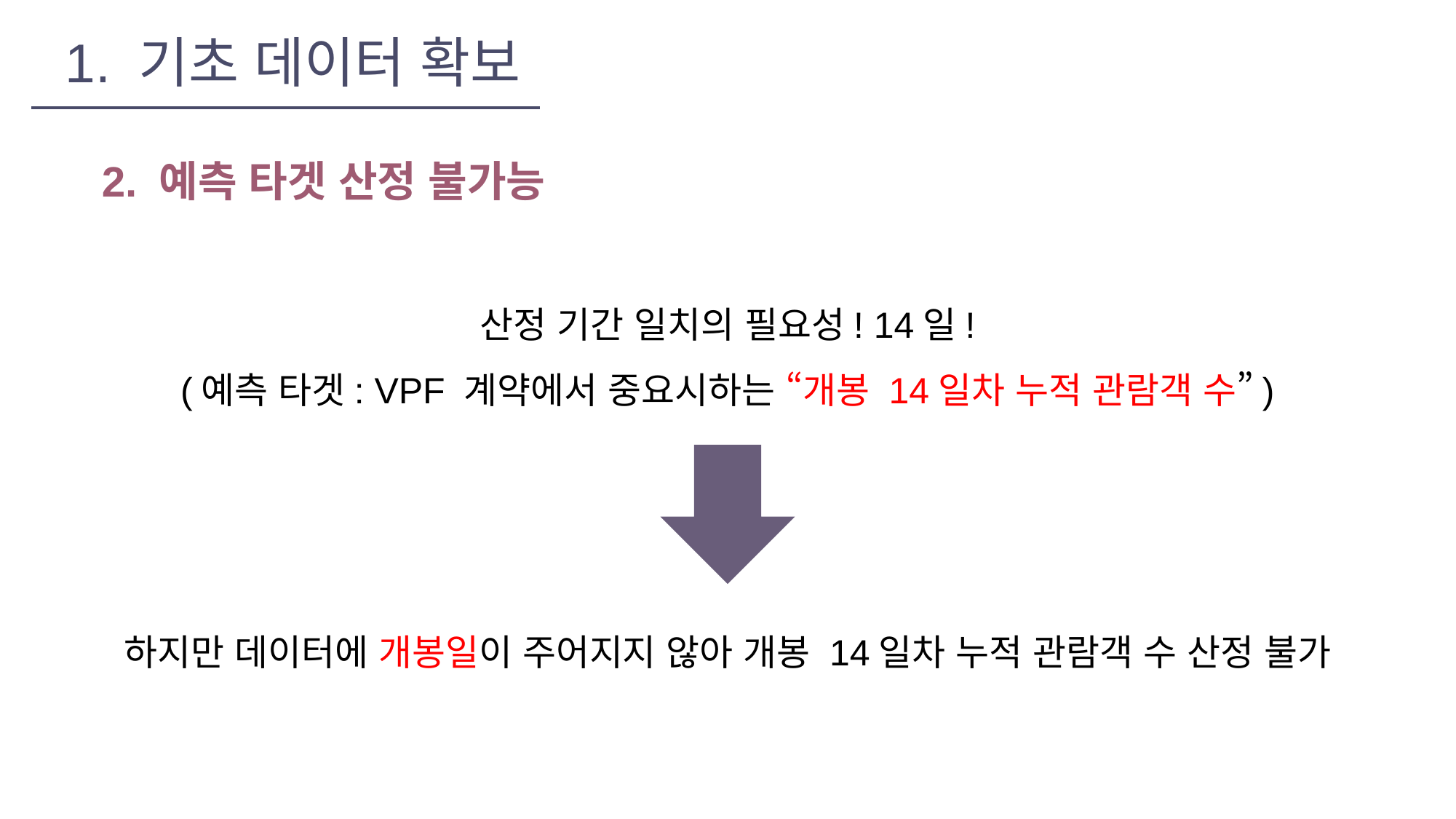

1. 기초 데이터 확보
2. 예측 타겟 산정 불가능
산정 기간 일치의 필요성! 14일!
(예측 타겟: VPF 계약에서 중요시하는 “개봉 14일차 누적 관람객 수”)

하지만 데이터에 개봉일이 주어지지 않아 개봉 14일차 누적 관람객 수 산정 불가